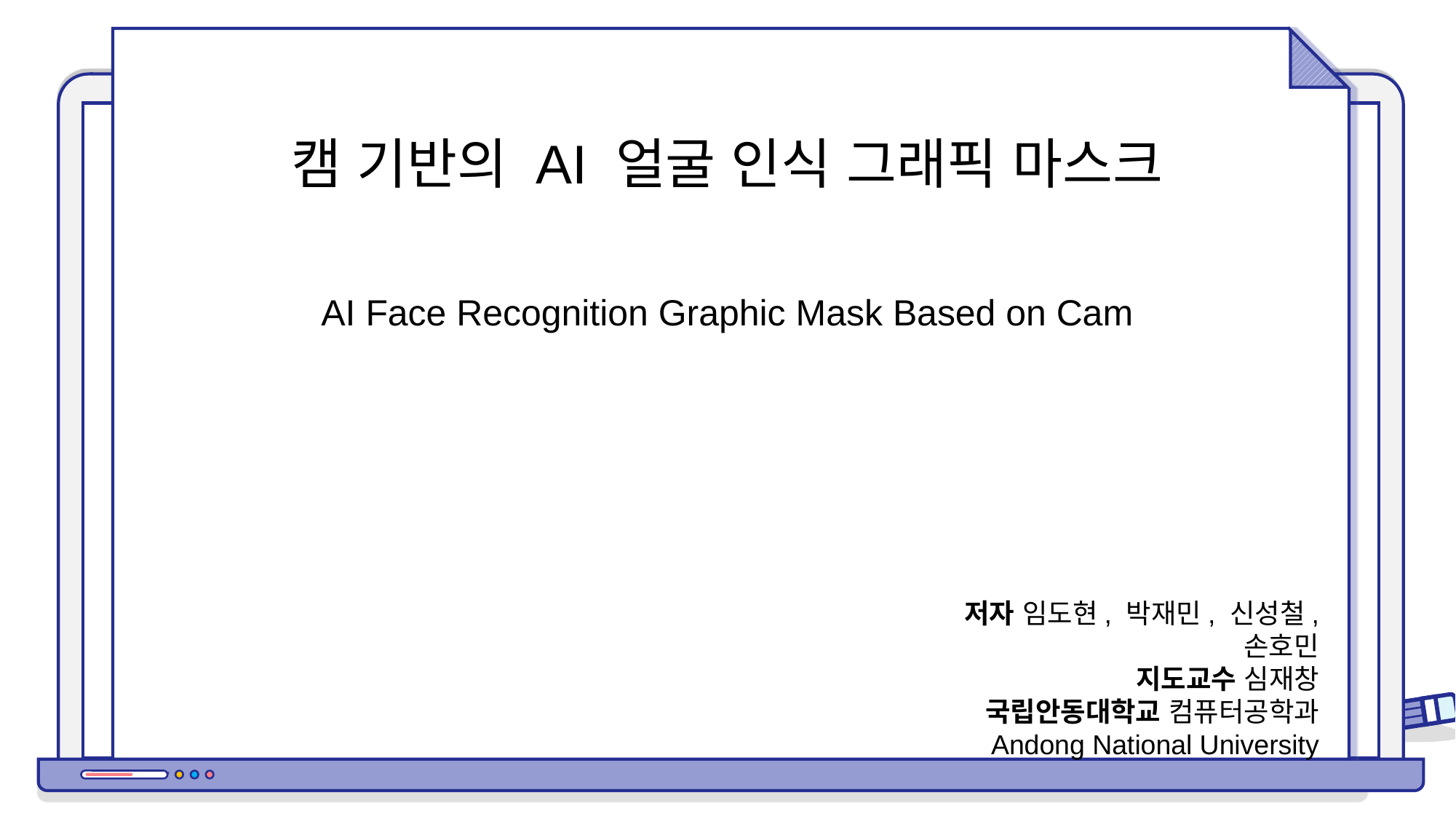

캠 기반의 AI 얼굴 인식 그래픽 마스크

AI Face Recognition Graphic Mask Based on Cam
저자 임도현, 박재민, 신성철, 손호민
지도교수 심재창
국립안동대학교 컴퓨터공학과
Andong National University